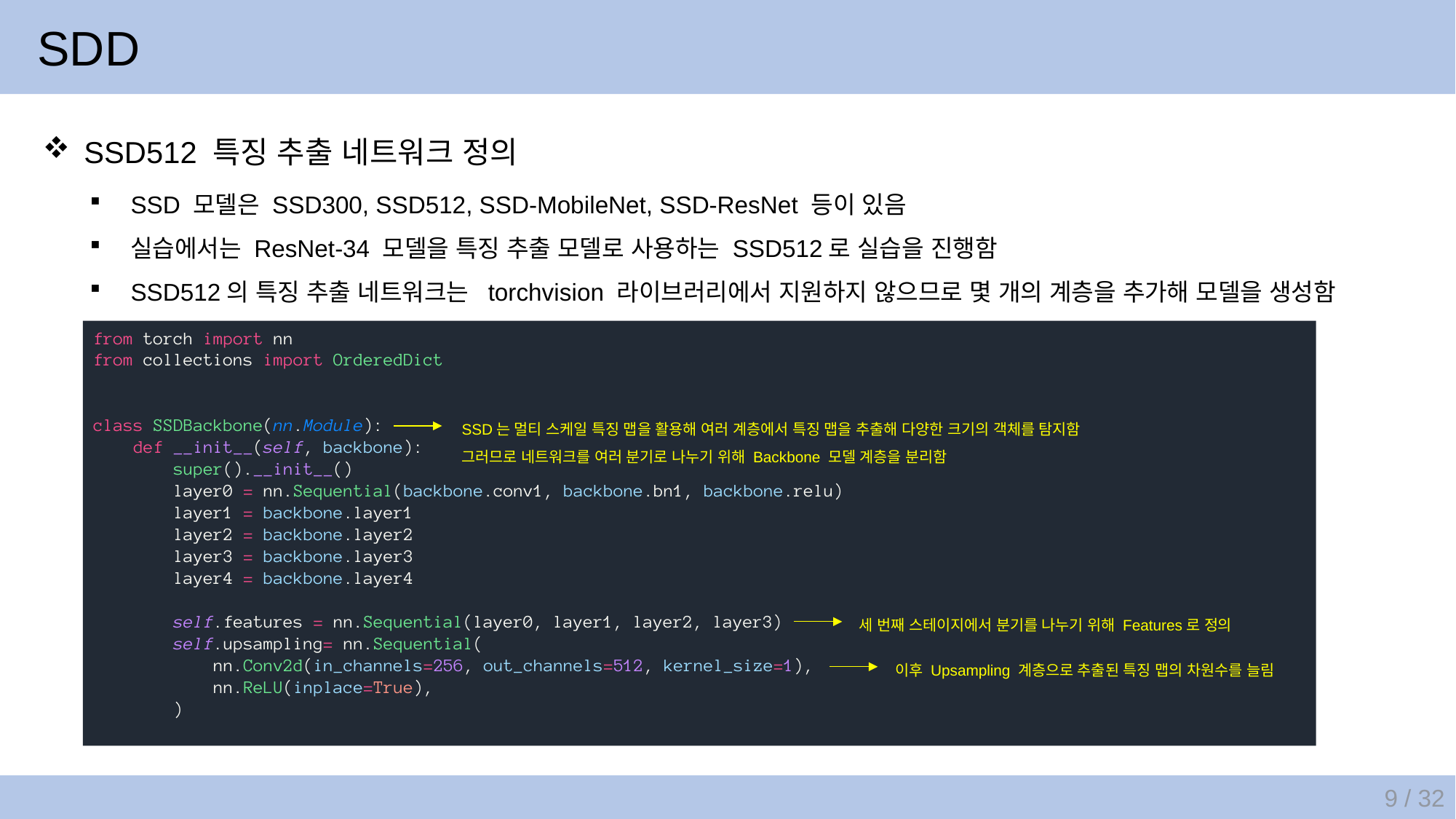

SDD
SSD512 특징 추출 네트워크 정의
SSD 모델은 SSD300, SSD512, SSD-MobileNet, SSD-ResNet 등이 있음
실습에서는 ResNet-34 모델을 특징 추출 모델로 사용하는 SSD512로 실습을 진행함
SSD512의 특징 추출 네트워크는  torchvision 라이브러리에서 지원하지 않으므로 몇 개의 계층을 추가해 모델을 생성함
from torch import nn
from collections import OrderedDict
class SSDBackbone(nn.Module):
    def __init__(self, backbone):
        super().__init__()
        layer0 = nn.Sequential(backbone.conv1, backbone.bn1, backbone.relu)
        layer1 = backbone.layer1
        layer2 = backbone.layer2
        layer3 = backbone.layer3
        layer4 = backbone.layer4
        self.features = nn.Sequential(layer0, layer1, layer2, layer3)
        self.upsampling= nn.Sequential(
            nn.Conv2d(in_channels=256, out_channels=512, kernel_size=1),
            nn.ReLU(inplace=True),
        )

SSD는 멀티 스케일 특징 맵을 활용해 여러 계층에서 특징 맵을 추출해 다양한 크기의 객체를 탐지함
그러므로 네트워크를 여러 분기로 나누기 위해 Backbone 모델 계층을 분리함
세 번째 스테이지에서 분기를 나누기 위해 Features로 정의
이후 Upsampling 계층으로 추출된 특징 맵의 차원수를 늘림
9 / 32